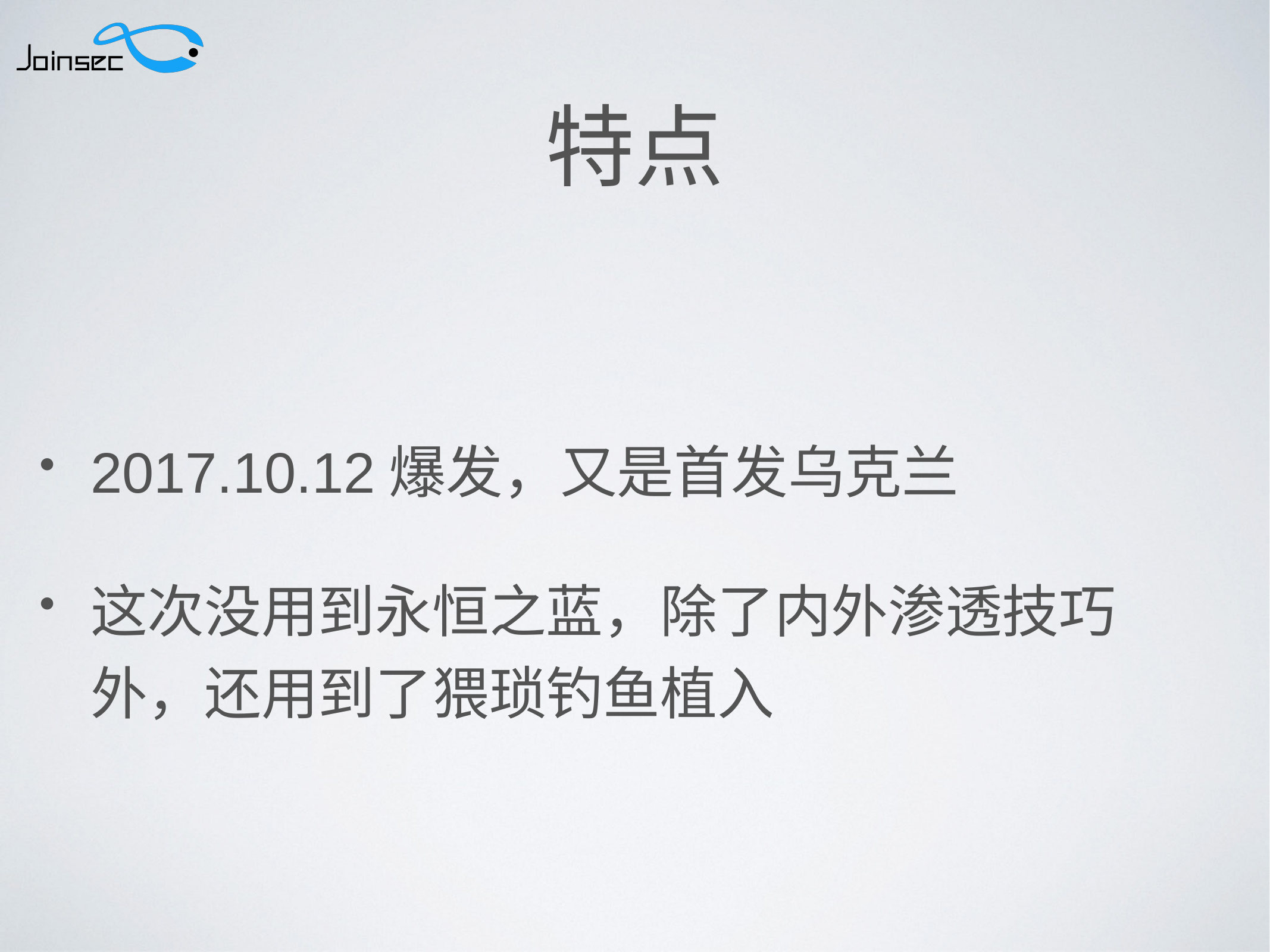

# 特点
2017.10.12爆发，又是首发乌克兰
这次没用到永恒之蓝，除了内外渗透技巧外，还用到了猥琐钓鱼植入